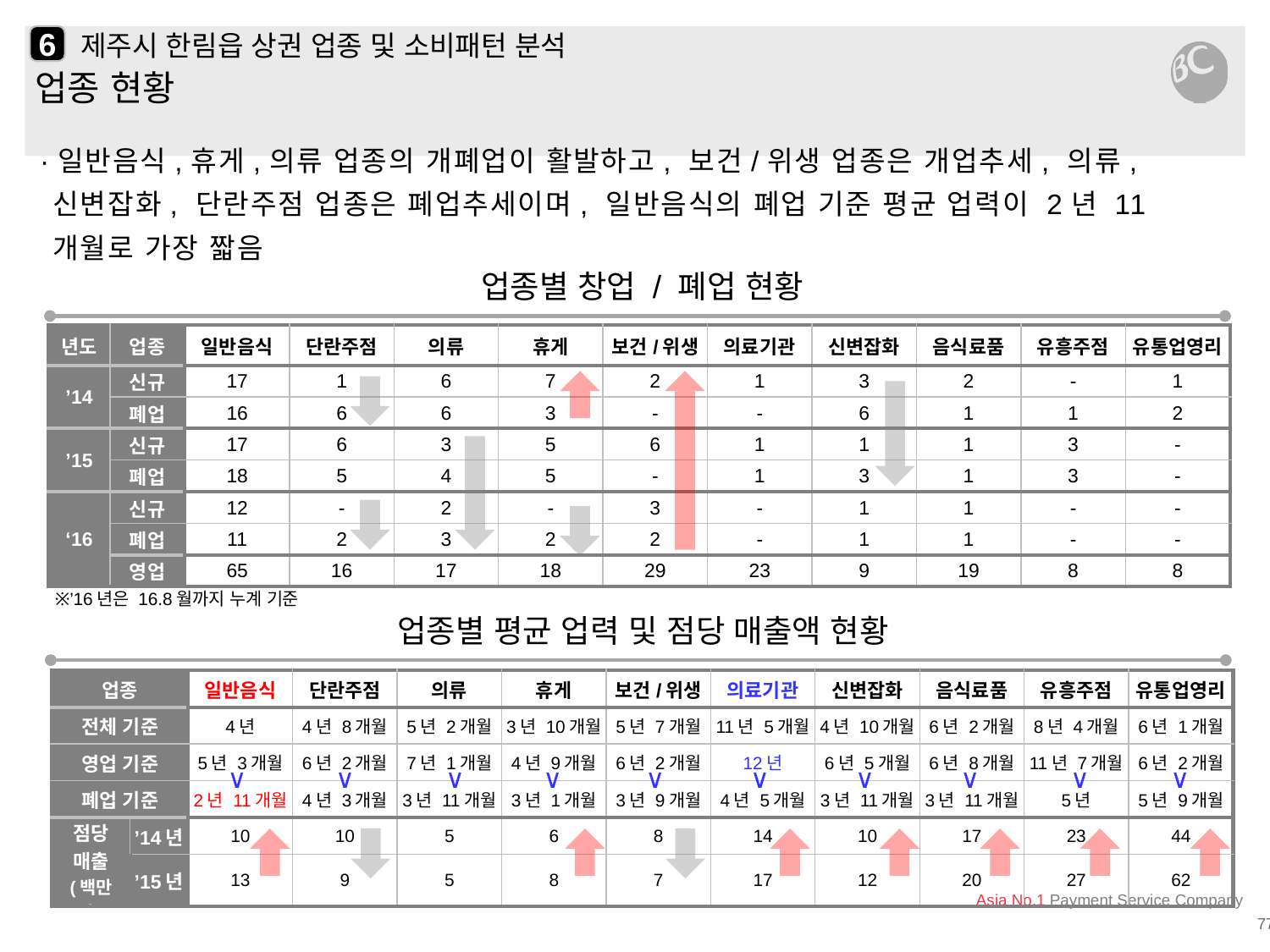

6
# 제주시 한림읍 상권 업종 및 소비패턴 분석
업종 현황
·일반음식,휴게,의류 업종의 개폐업이 활발하고, 보건/위생 업종은 개업추세, 의류, 신변잡화, 단란주점 업종은 폐업추세이며, 일반음식의 폐업 기준 평균 업력이 2년 11개월로 가장 짧음
업종별 창업 / 폐업 현황
| 년도 | 업종 | 일반음식 | 단란주점 | 의류 | 휴게 | 보건/위생 | 의료기관 | 신변잡화 | 음식료품 | 유흥주점 | 유통업영리 |
| --- | --- | --- | --- | --- | --- | --- | --- | --- | --- | --- | --- |
| ’14 | 신규 | 17 | 1 | 6 | 7 | 2 | 1 | 3 | 2 | - | 1 |
|  | 폐업 | 16 | 6 | 6 | 3 | - | - | 6 | 1 | 1 | 2 |
| ’15 | 신규 | 17 | 6 | 3 | 5 | 6 | 1 | 1 | 1 | 3 | - |
|  | 폐업 | 18 | 5 | 4 | 5 | - | 1 | 3 | 1 | 3 | - |
| ‘16 | 신규 | 12 | - | 2 | - | 3 | - | 1 | 1 | - | - |
|  | 폐업 | 11 | 2 | 3 | 2 | 2 | - | 1 | 1 | - | - |
|  | 영업 | 65 | 16 | 17 | 18 | 29 | 23 | 9 | 19 | 8 | 8 |

※’16년은 16.8월까지 누계 기준
업종별 평균 업력 및 점당 매출액 현황
| 업종 |  | 일반음식 | 단란주점 | 의류 | 휴게 | 보건/위생 | 의료기관 | 신변잡화 | 음식료품 | 유흥주점 | 유통업영리 |
| --- | --- | --- | --- | --- | --- | --- | --- | --- | --- | --- | --- |
| 전체 기준 |  | 4년 | 4년 8개월 | 5년 2개월 | 3년 10개월 | 5년 7개월 | 11년 5개월 | 4년 10개월 | 6년 2개월 | 8년 4개월 | 6년 1개월 |
| 영업 기준 |  | 5년 3개월 | 6년 2개월 | 7년 1개월 | 4년 9개월 | 6년 2개월 | 12년 | 6년 5개월 | 6년 8개월 | 11년 7개월 | 6년 2개월 |
| 폐업 기준 |  | 2년 11개월 | 4년 3개월 | 3년 11개월 | 3년 1개월 | 3년 9개월 | 4년 5개월 | 3년 11개월 | 3년 11개월 | 5년 | 5년 9개월 |
| 점당 매출 (백만원) | ’14년 | 10 | 10 | 5 | 6 | 8 | 14 | 10 | 17 | 23 | 44 |
|  | ’15년 | 13 | 9 | 5 | 8 | 7 | 17 | 12 | 20 | 27 | 62 |
∨
∨
∨
∨
∨
∨
∨
∨
∨
∨